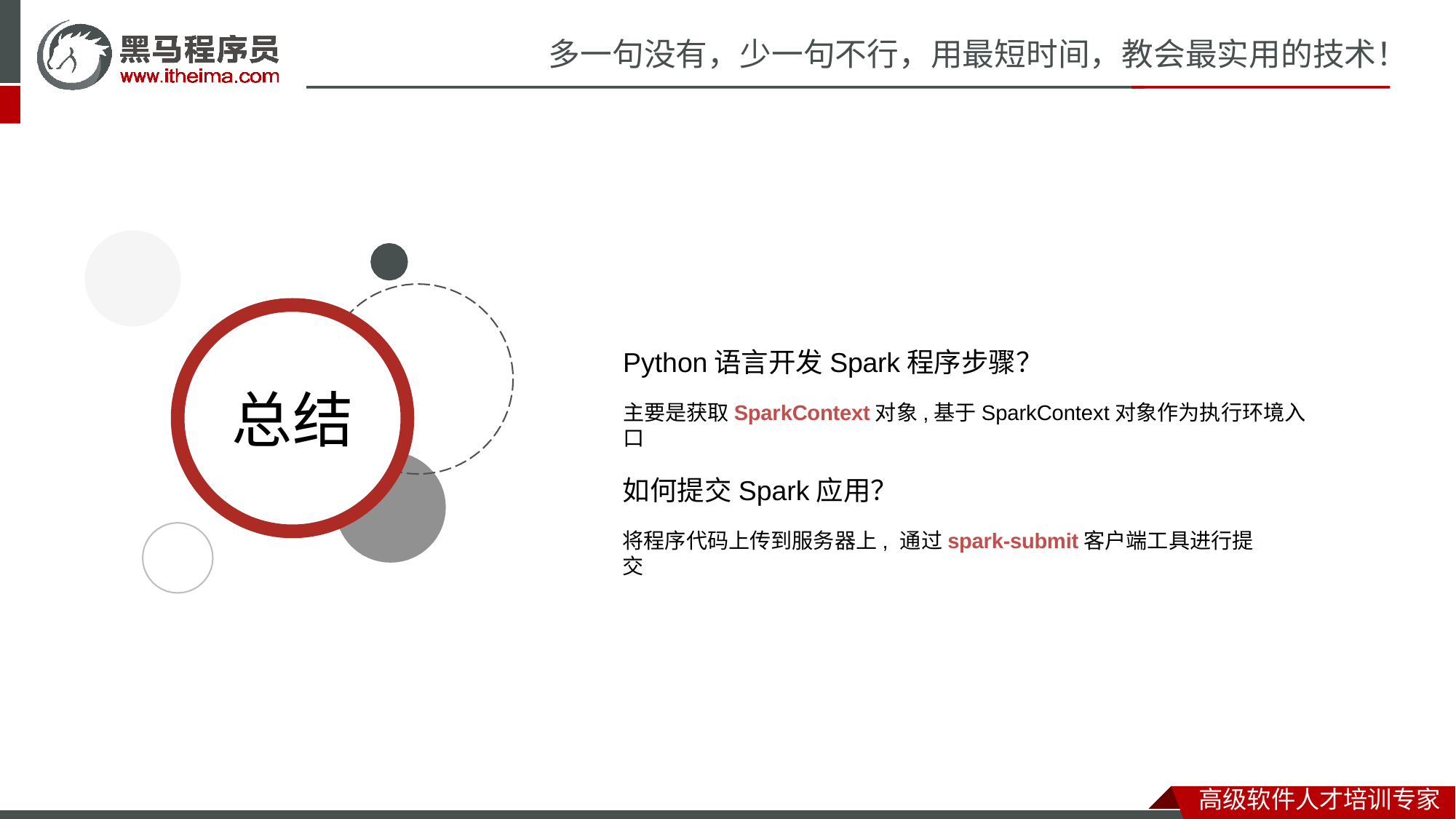

# 多一句没有，少一句不行，用最短时间，教会最实用的技术！

Python语言开发Spark程序步骤？

主要是获取SparkContext对象,基于SparkContext对象作为执行环境入口
总结
如何提交Spark应用？

将程序代码上传到服务器上, 通过spark-submit客户端工具进行提交
高级软件人才培训专家